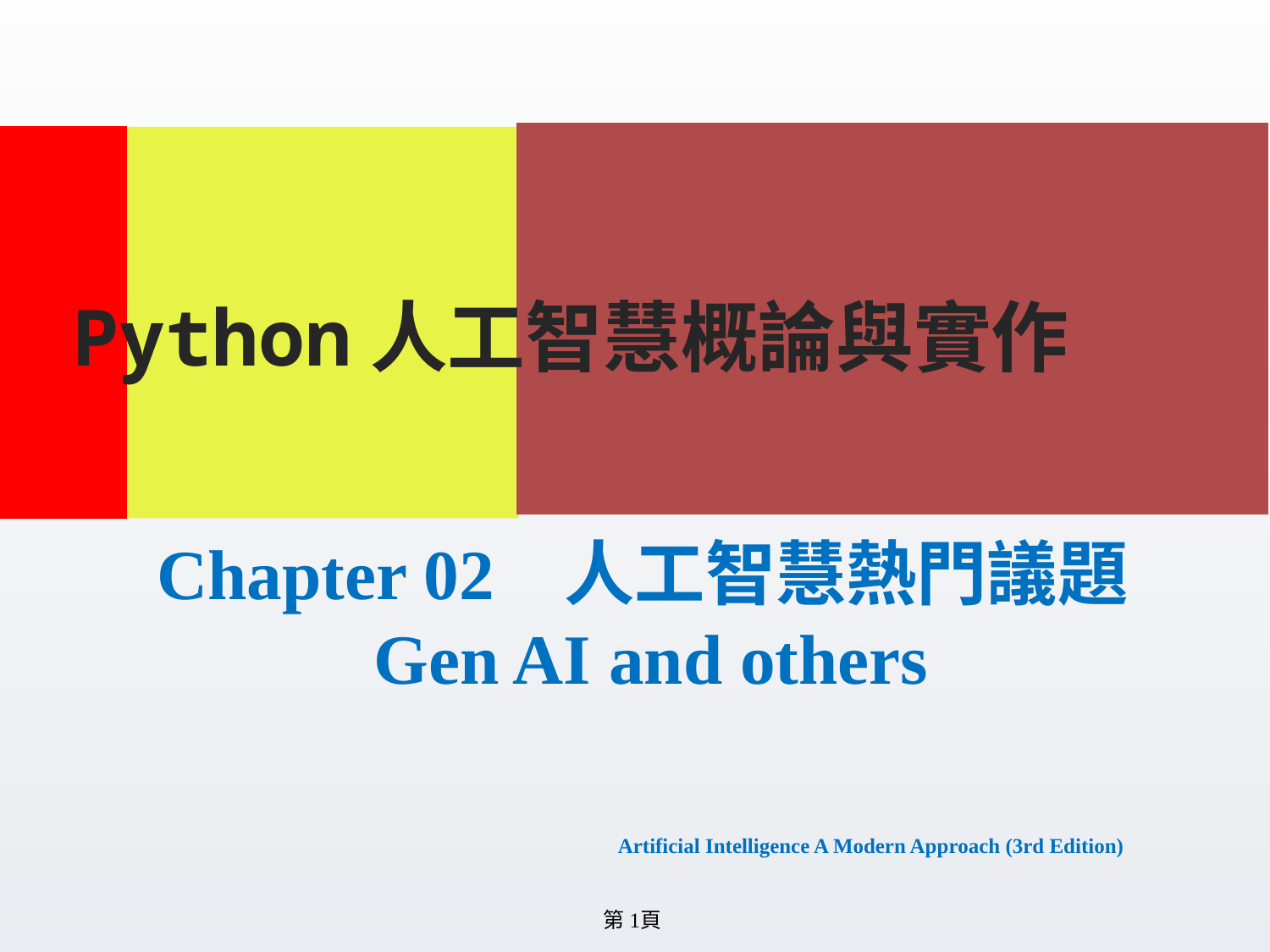

Python人工智慧概論與實作
# Chapter 02   人工智慧熱門議題Gen AI and others 　　　　　　Artificial Intelligence A Modern Approach (3rd Edition)